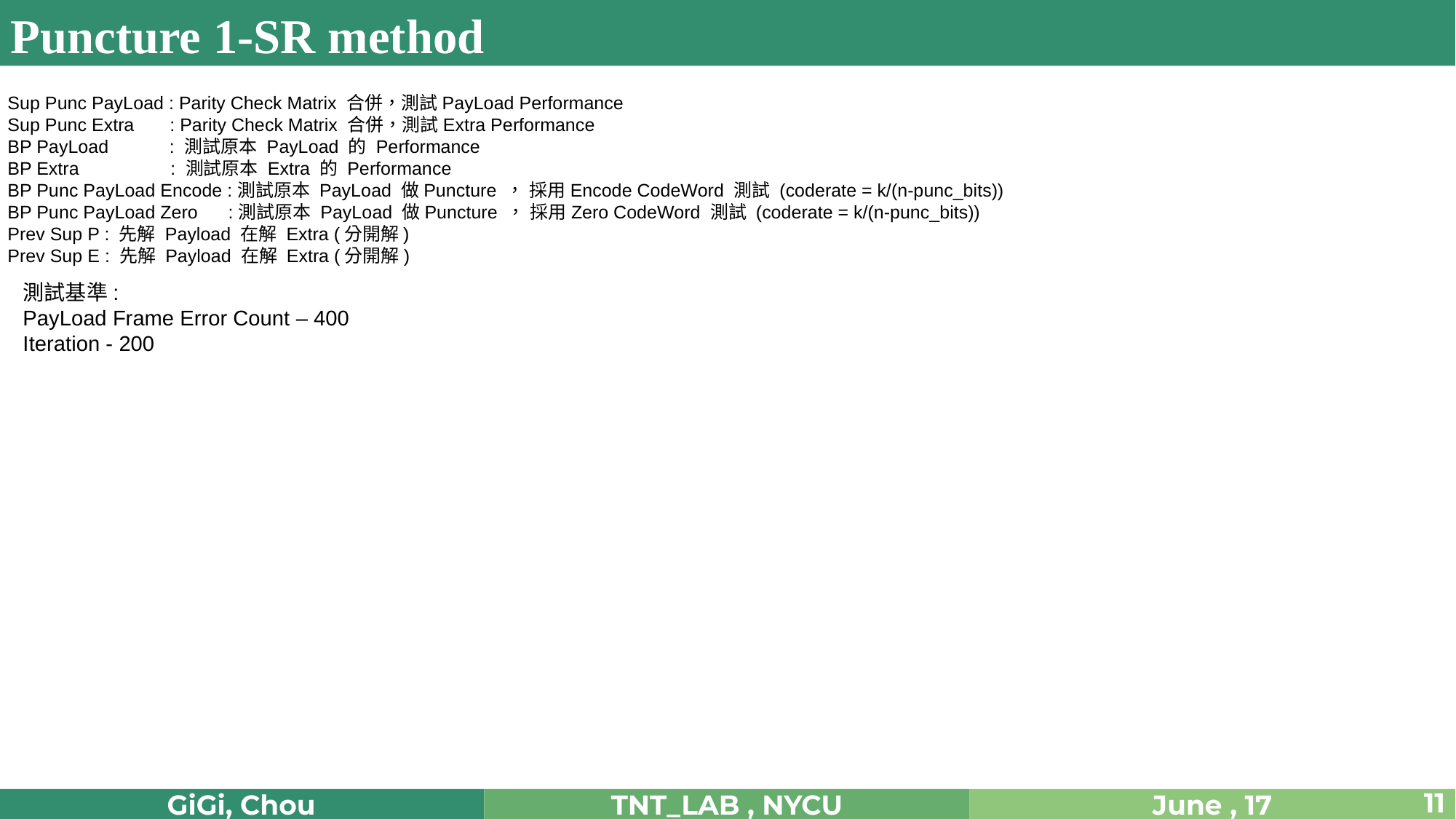

Puncture 1-SR method
Sup Punc PayLoad : Parity Check Matrix 合併，測試PayLoad Performance
Sup Punc Extra       : Parity Check Matrix 合併，測試Extra Performance
BP PayLoad            : 測試原本 PayLoad 的 Performance
BP Extra                  : 測試原本 Extra 的 Performance
BP Punc PayLoad Encode :測試原本 PayLoad 做Puncture ， 採用Encode CodeWord 測試 (coderate = k/(n-punc_bits))
BP Punc PayLoad Zero      :測試原本 PayLoad 做Puncture ， 採用Zero CodeWord 測試 (coderate = k/(n-punc_bits))
Prev Sup P : 先解 Payload 在解 Extra (分開解)
Prev Sup E : 先解 Payload 在解 Extra (分開解)
測試基準:
PayLoad Frame Error Count – 400
Iteration - 200
11